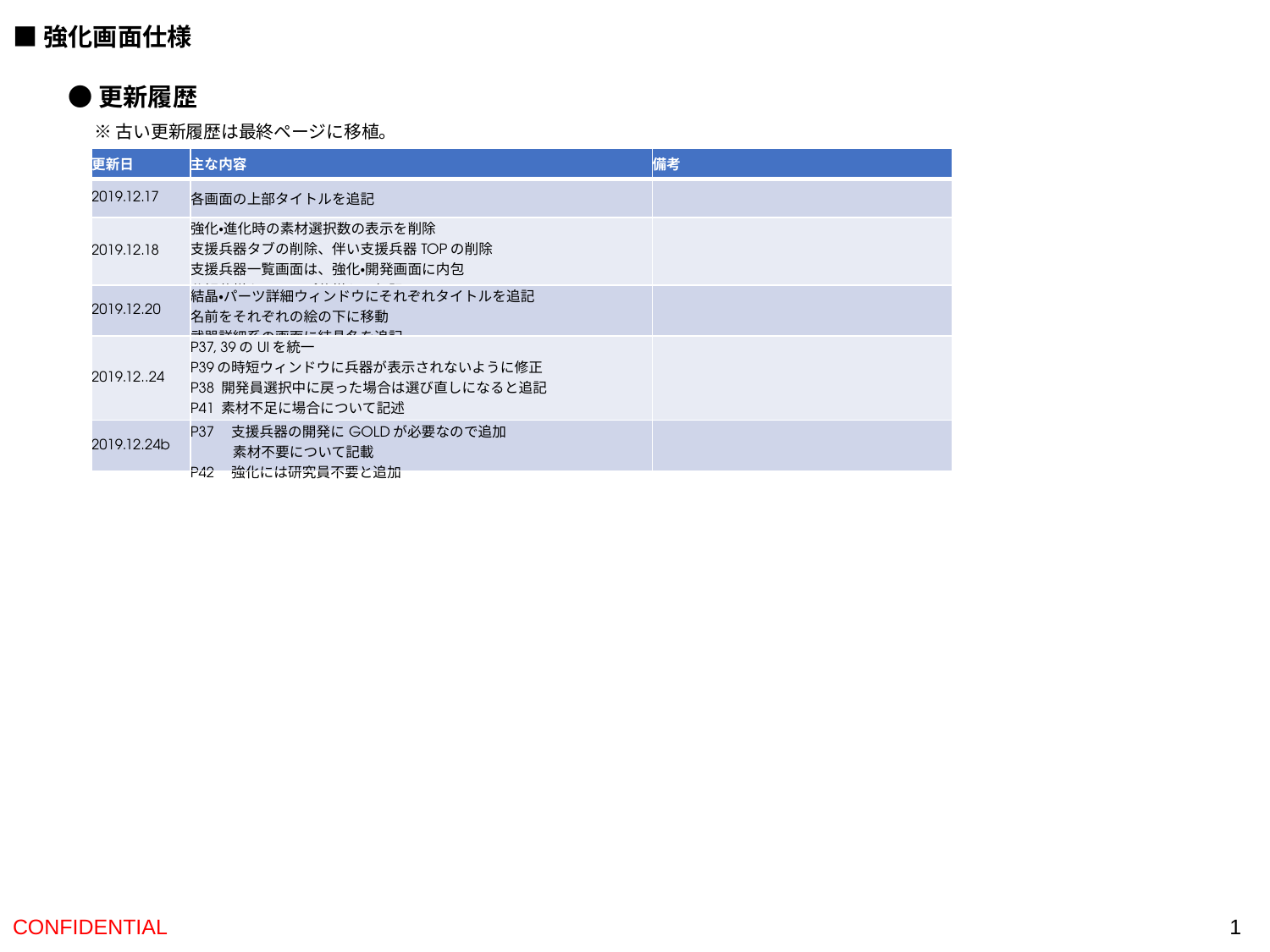

■強化画面仕様
●更新履歴
※古い更新履歴は最終ページに移植。
| 更新日 | 主な内容 | 備考 |
| --- | --- | --- |
| 2019.12.17 | 各画面の上部タイトルを追記 |  |
| 2019.12.18 | 強化・進化時の素材選択数の表示を削除 支援兵器タブの削除、伴い支援兵器TOPの削除 支援兵器一覧画面は、強化・開発画面に内包 分解仕様をショップ仕様から転記 |  |
| 2019.12.20 | 結晶・パーツ詳細ウィンドウにそれぞれタイトルを追記 名前をそれぞれの絵の下に移動 武器詳細系の画面に結晶名を追記 |  |
| 2019.12..24 | P37, 39のUIを統一 P39の時短ウィンドウに兵器が表示されないように修正 P38 開発員選択中に戻った場合は選び直しになると追記 P41 素材不足に場合について記述 P41 強化後の数値を追記 |  |
| 2019.12.24b | P37　支援兵器の開発にGOLDが必要なので追加 　　　素材不要について記載 P42　強化には研究員不要と追加 |  |
1
CONFIDENTIAL